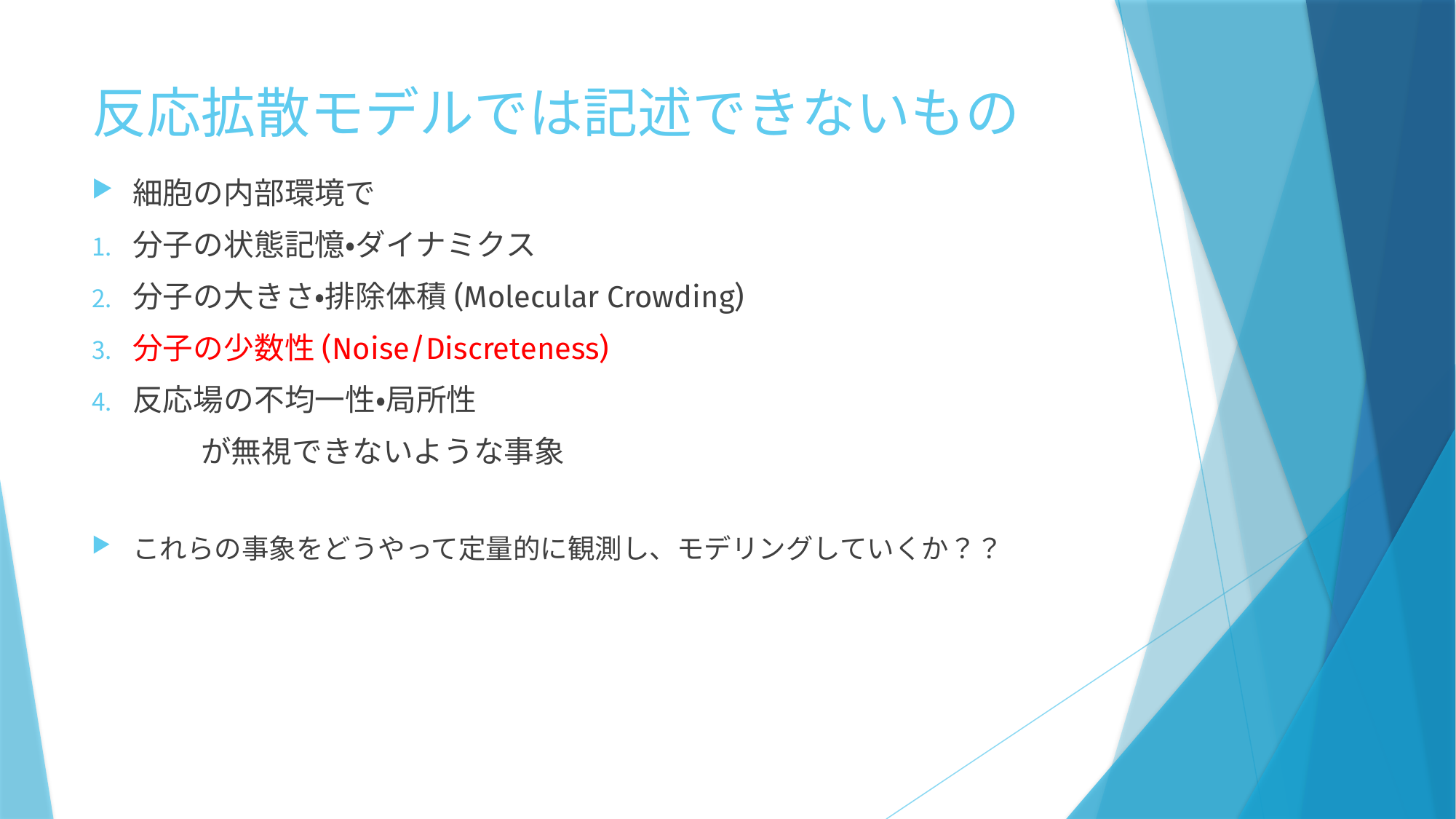

# 反応拡散モデルでは記述できないもの
細胞の内部環境で
分子の状態記憶・ダイナミクス
分子の大きさ・排除体積(Molecular Crowding)
分子の少数性(Noise/Discreteness)
反応場の不均一性・局所性
	が無視できないような事象

これらの事象をどうやって定量的に観測し、モデリングしていくか？？